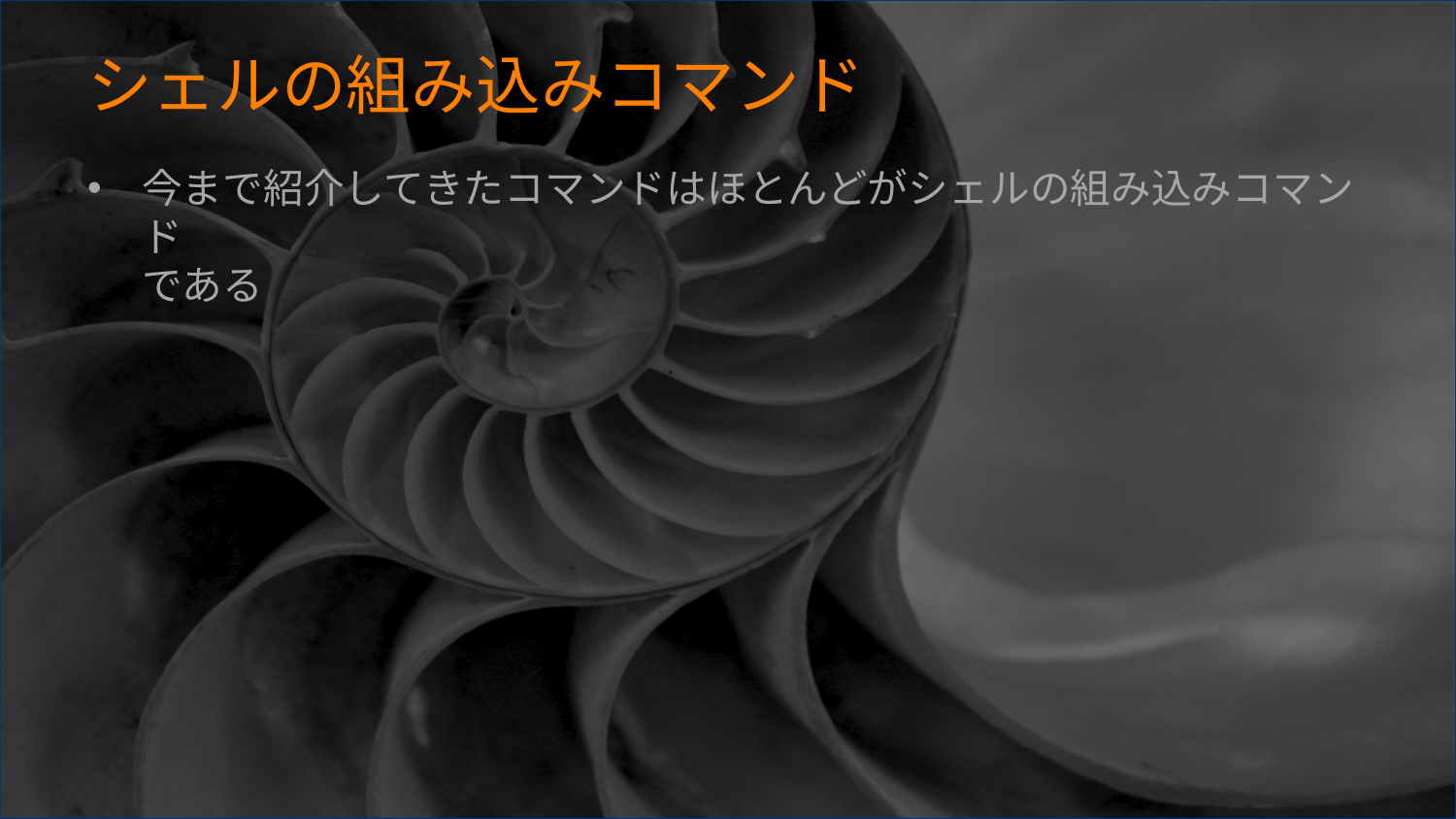

# シェルの組み込みコマンド
今まで紹介してきたコマンドはほとんどがシェルの組み込みコマンド
である